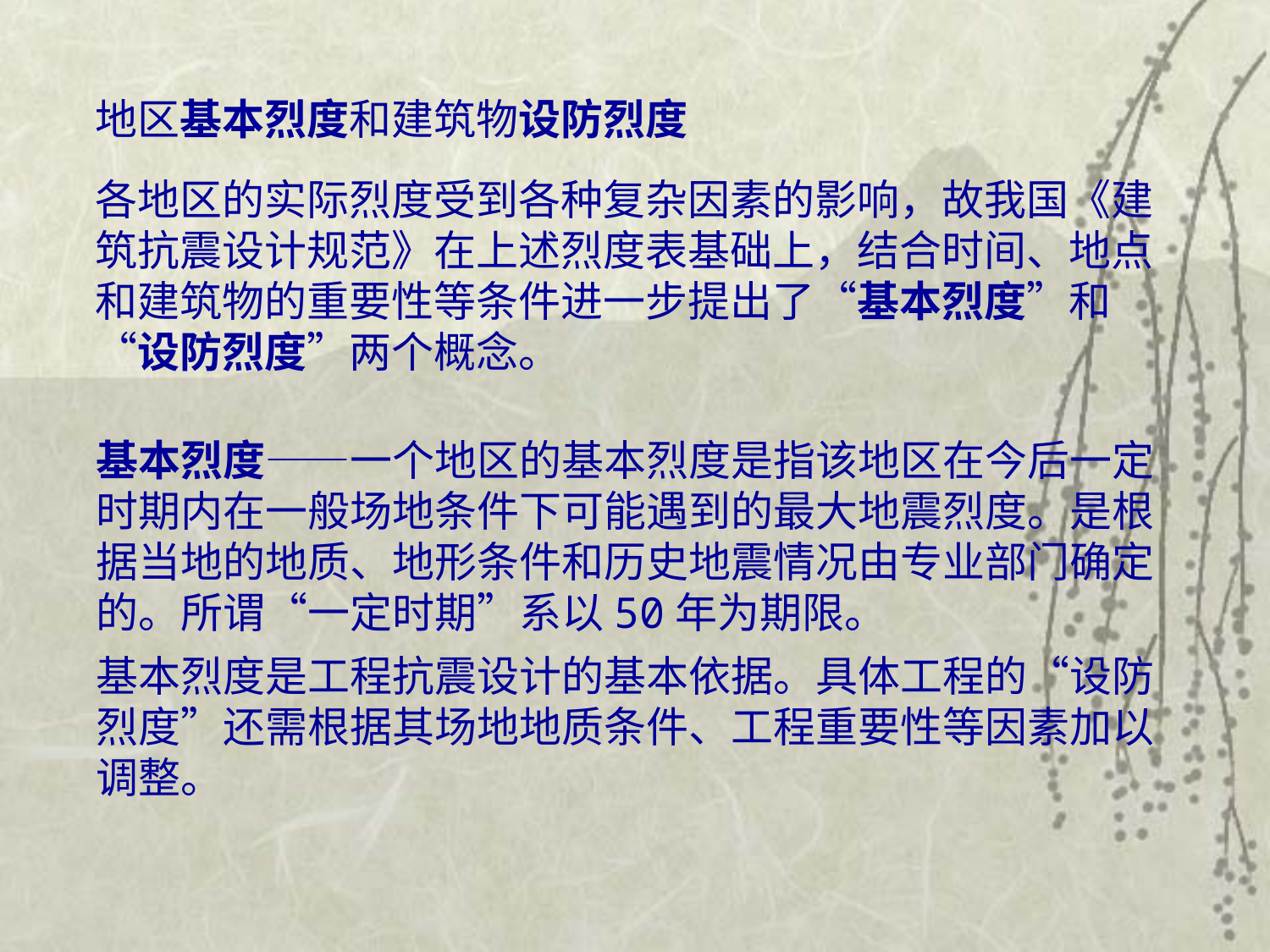

地区基本烈度和建筑物设防烈度
各地区的实际烈度受到各种复杂因素的影响，故我国《建筑抗震设计规范》在上述烈度表基础上，结合时间、地点和建筑物的重要性等条件进一步提出了“基本烈度”和“设防烈度”两个概念。
基本烈度——一个地区的基本烈度是指该地区在今后一定时期内在一般场地条件下可能遇到的最大地震烈度。是根据当地的地质、地形条件和历史地震情况由专业部门确定的。所谓“一定时期”系以50年为期限。
基本烈度是工程抗震设计的基本依据。具体工程的“设防烈度”还需根据其场地地质条件、工程重要性等因素加以调整。